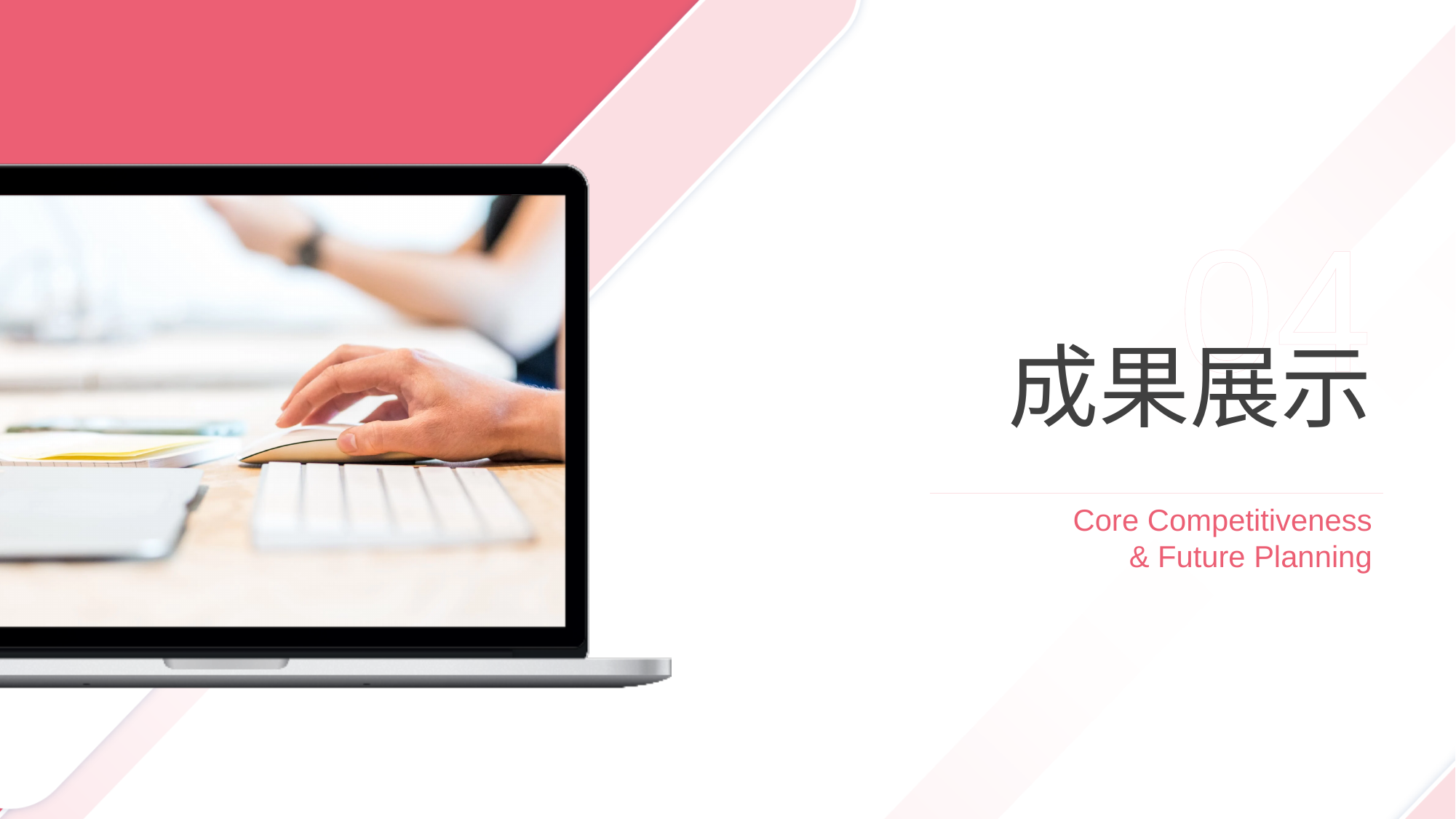

04
成果展示
Core Competitiveness
& Future Planning